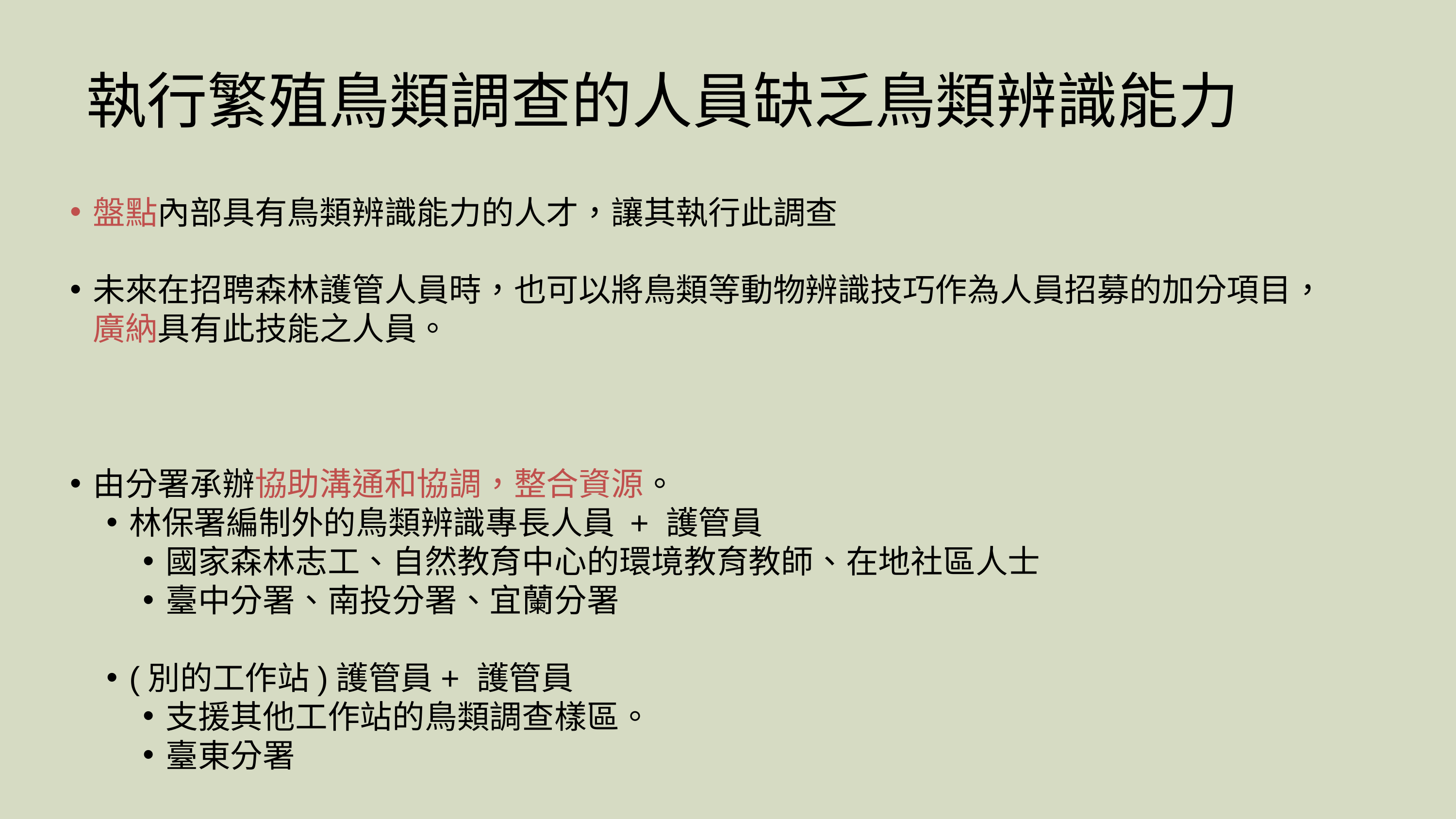

執行繁殖鳥類調查的人員缺乏鳥類辨識能力
盤點內部具有鳥類辨識能力的人才，讓其執行此調查

未來在招聘森林護管人員時，也可以將鳥類等動物辨識技巧作為人員招募的加分項目，廣納具有此技能之人員。

由分署承辦協助溝通和協調，整合資源。
林保署編制外的鳥類辨識專長人員 + 護管員
國家森林志工、自然教育中心的環境教育教師、在地社區人士
臺中分署、南投分署、宜蘭分署

(別的工作站)護管員+ 護管員
支援其他工作站的鳥類調查樣區。
臺東分署